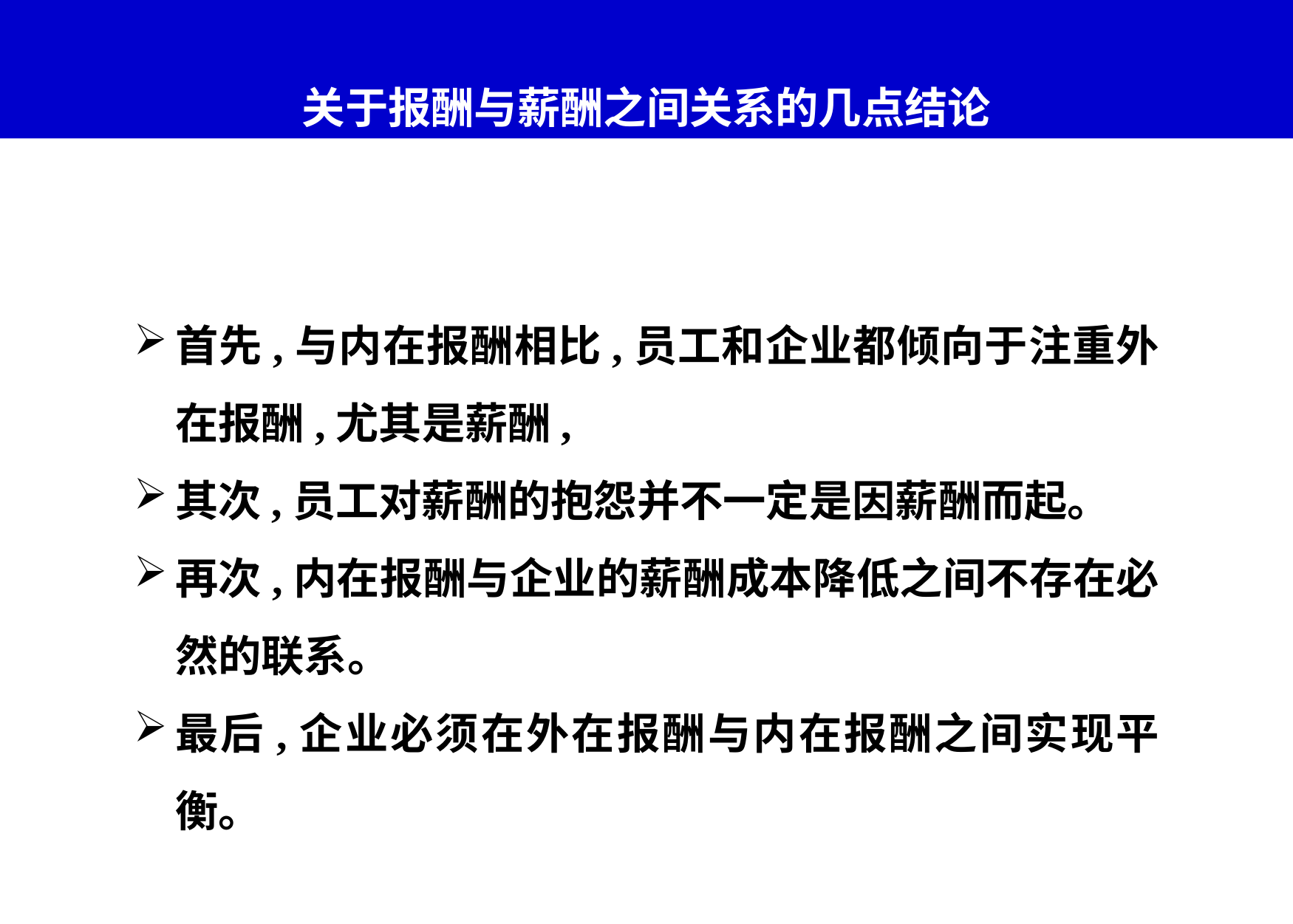

# 关于报酬与薪酬之间关系的几点结论
首先,与内在报酬相比,员工和企业都倾向于注重外在报酬,尤其是薪酬,
其次,员工对薪酬的抱怨并不一定是因薪酬而起。
再次,内在报酬与企业的薪酬成本降低之间不存在必然的联系。
最后,企业必须在外在报酬与内在报酬之间实现平衡。